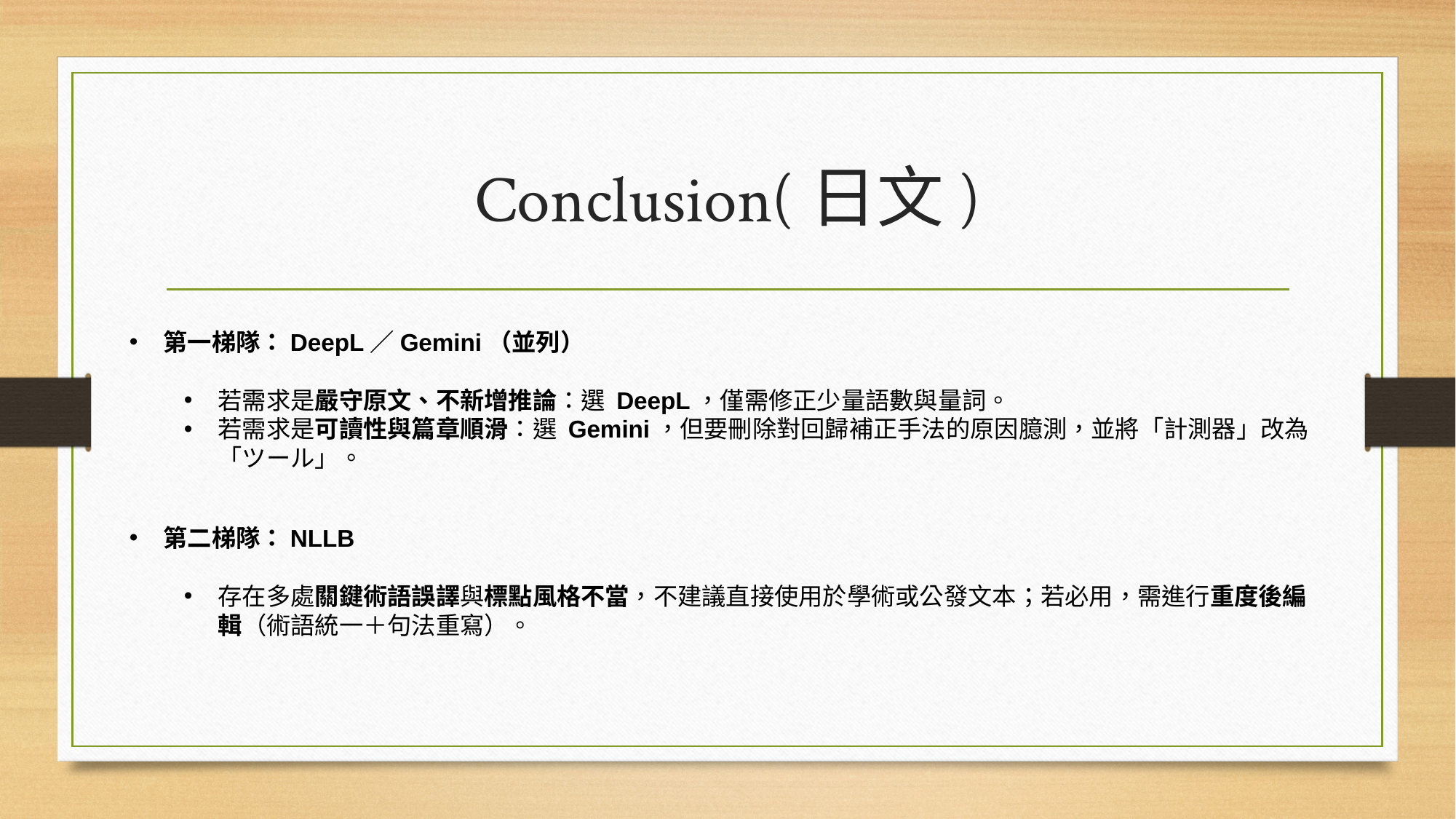

# Conclusion(日文)

第一梯隊：DeepL／Gemini（並列）

若需求是嚴守原文、不新增推論：選 DeepL，僅需修正少量語數與量詞。
若需求是可讀性與篇章順滑：選 Gemini，但要刪除對回歸補正手法的原因臆測，並將「計測器」改為「ツール」。

第二梯隊：NLLB

存在多處關鍵術語誤譯與標點風格不當，不建議直接使用於學術或公發文本；若必用，需進行重度後編輯（術語統一＋句法重寫）。